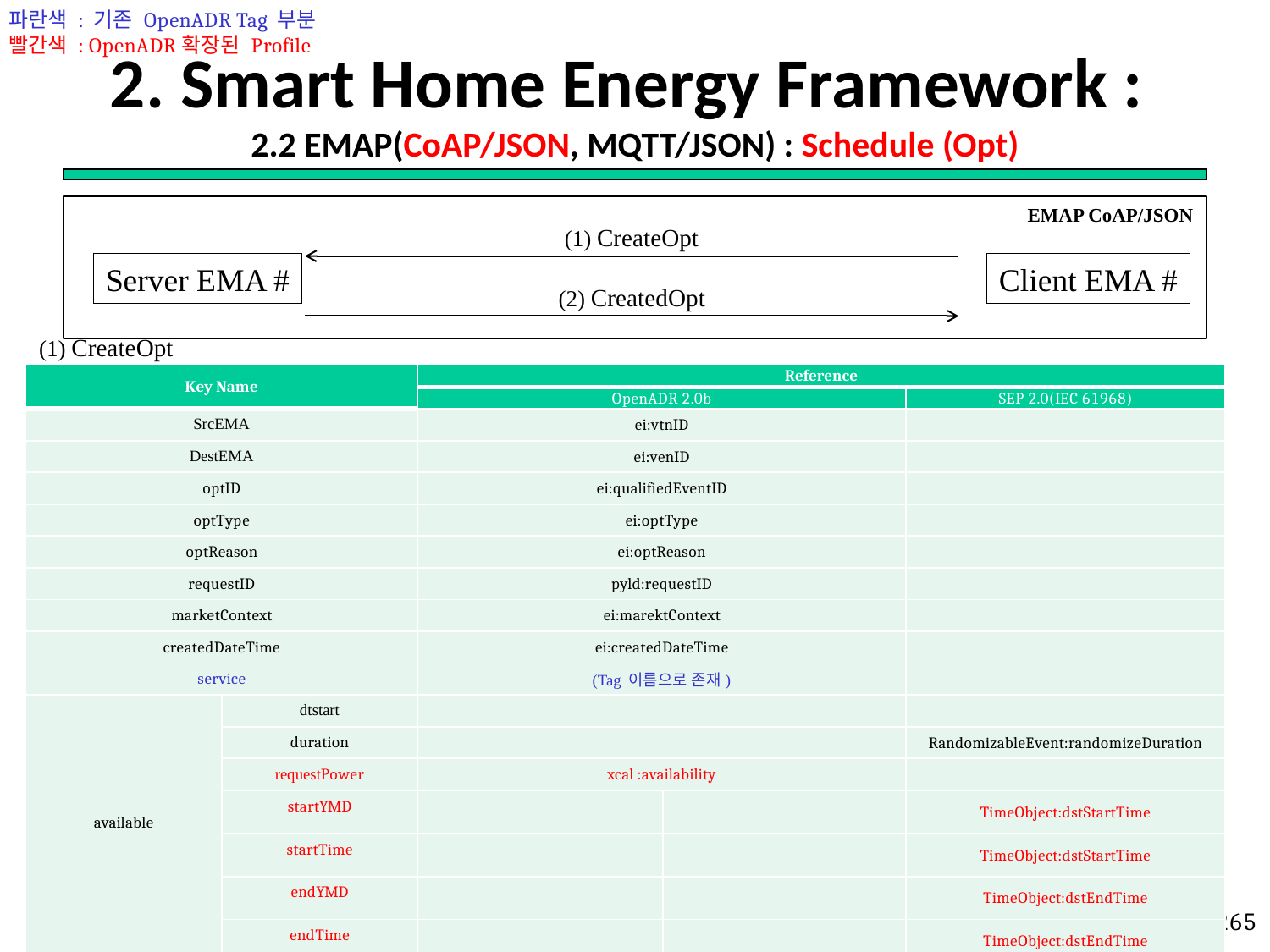

파란색 : 기존 OpenADR Tag 부분
빨간색 : OpenADR확장된 Profile
# 2. Smart Home Energy Framework : 2.2 EMAP(CoAP/JSON, MQTT/JSON) : Schedule (Opt)

EMAP CoAP/JSON
(1) CreateOpt
Server EMA #
Client EMA #
(2) CreatedOpt
(1) CreateOpt
| Key Name |  | Reference |  |  |
| --- | --- | --- | --- | --- |
|  |  | OpenADR 2.0b |  | SEP 2.0(IEC 61968) |
| SrcEMA |  | ei:vtnID |  |  |
| DestEMA |  | ei:venID |  |  |
| optID |  | ei:qualifiedEventID |  |  |
| optType |  | ei:optType |  |  |
| optReason |  | ei:optReason |  |  |
| requestID |  | pyld:requestID |  |  |
| marketContext |  | ei:marektContext |  |  |
| createdDateTime |  | ei:createdDateTime |  |  |
| service |  | (Tag 이름으로 존재) |  |  |
| available | dtstart |  |  |  |
|  | duration |  |  | RandomizableEvent:randomizeDuration |
|  | requestPower | xcal :availability |  |  |
|  | startYMD |  |  | TimeObject:dstStartTime |
|  | startTime |  |  | TimeObject:dstStartTime |
|  | endYMD |  |  | TimeObject:dstEndTime |
|  | endTime |  |  | TimeObject:dstEndTime |
265